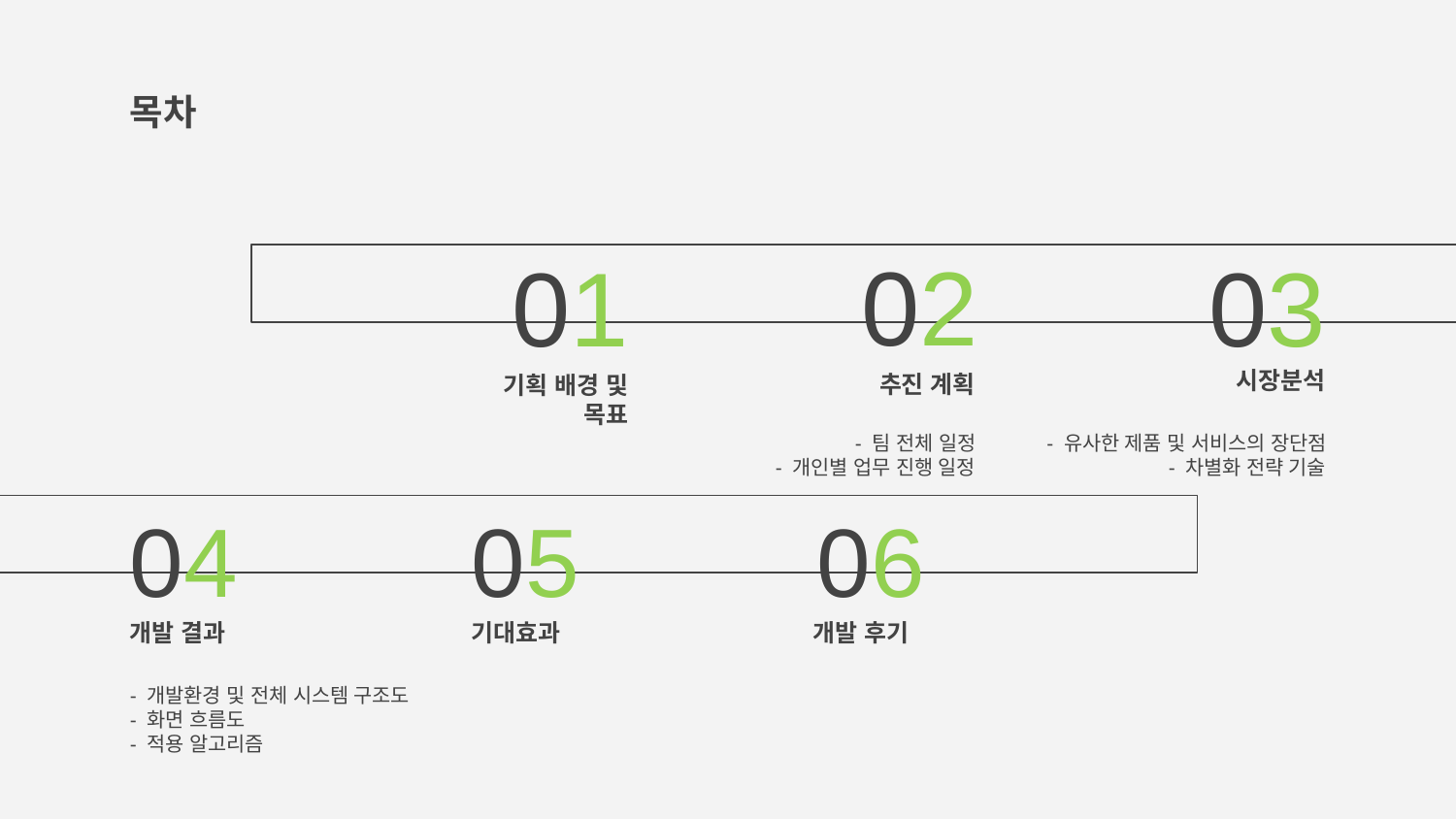

# 목차

02
01
03
시장분석
추진 계획
기획 배경 및 목표
- 팀 전체 일정
- 개인별 업무 진행 일정
- 유사한 제품 및 서비스의 장단점
- 차별화 전략 기술

05
06
04
개발 결과
기대효과
개발 후기
- 개발환경 및 전체 시스템 구조도
- 화면 흐름도
- 적용 알고리즘